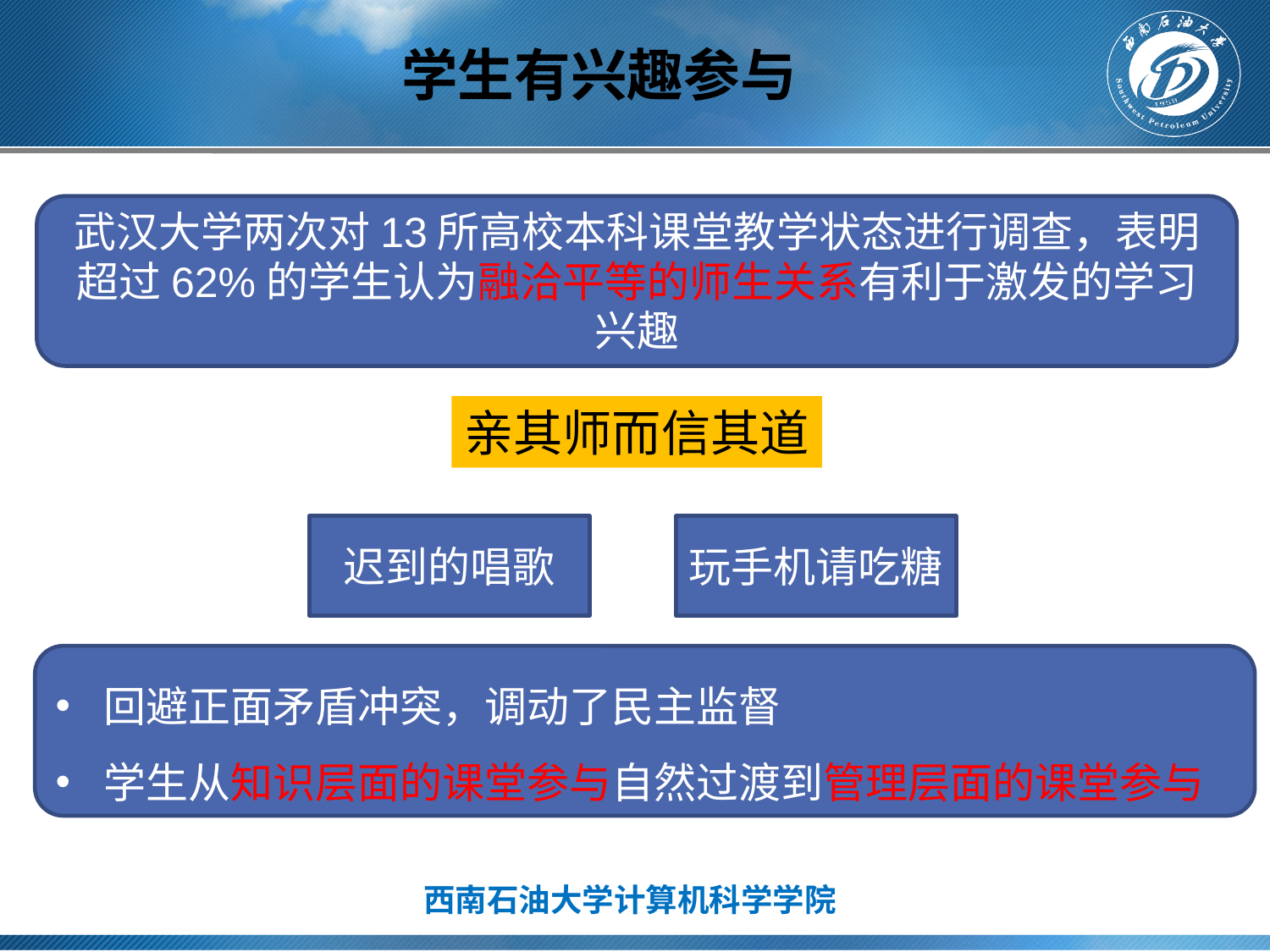

# 学生有兴趣参与
武汉大学两次对13所高校本科课堂教学状态进行调查，表明超过62%的学生认为融洽平等的师生关系有利于激发的学习兴趣
亲其师而信其道
迟到的唱歌
玩手机请吃糖
回避正面矛盾冲突，调动了民主监督
学生从知识层面的课堂参与自然过渡到管理层面的课堂参与